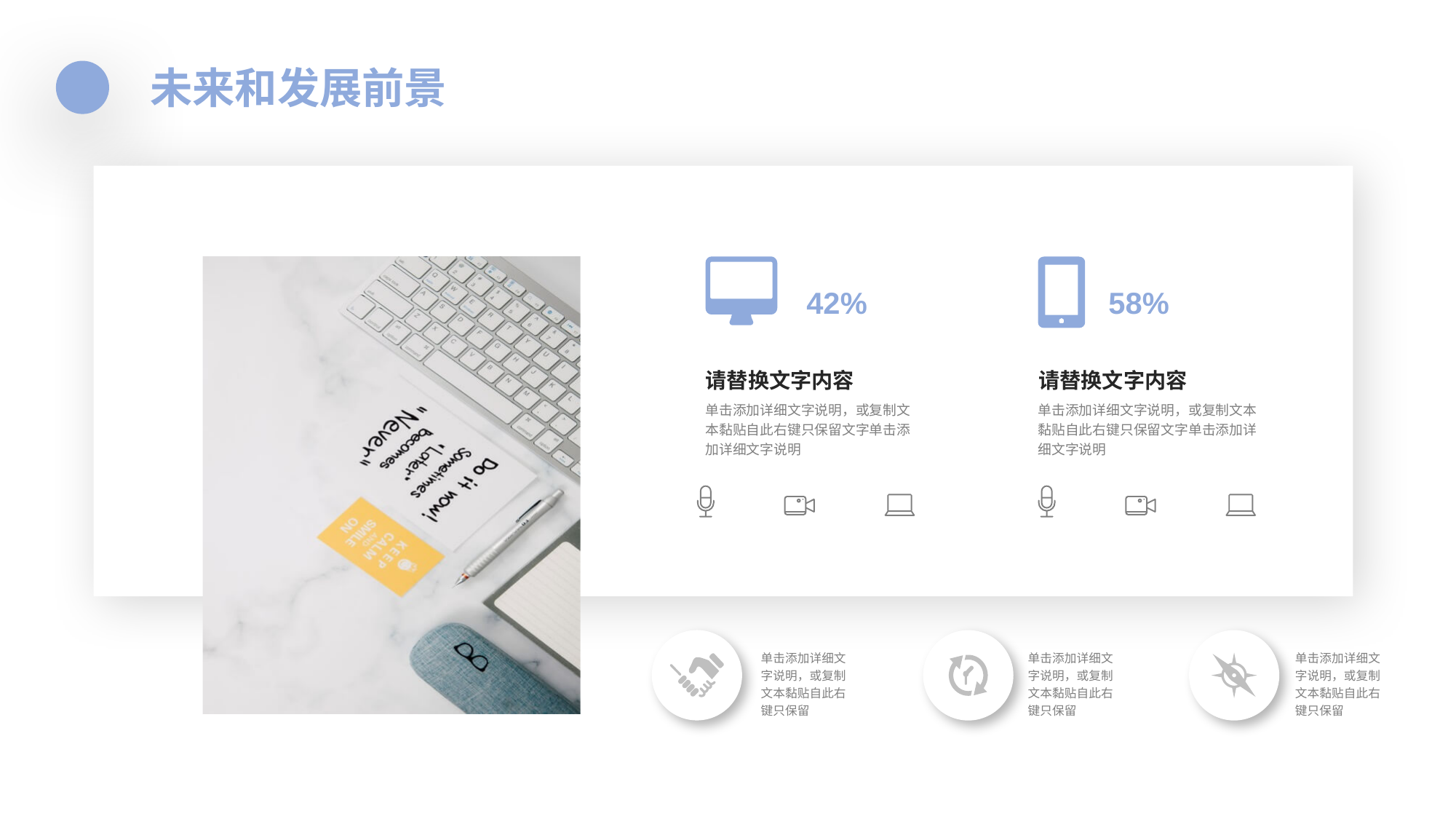

未来和发展前景

42%
58%
请替换文字内容
请替换文字内容
单击添加详细文字说明，或复制文本黏贴自此右键只保留文字单击添加详细文字说明
单击添加详细文字说明，或复制文本黏贴自此右键只保留文字单击添加详细文字说明

单击添加详细文字说明，或复制文本黏贴自此右键只保留
单击添加详细文字说明，或复制文本黏贴自此右键只保留
单击添加详细文字说明，或复制文本黏贴自此右键只保留